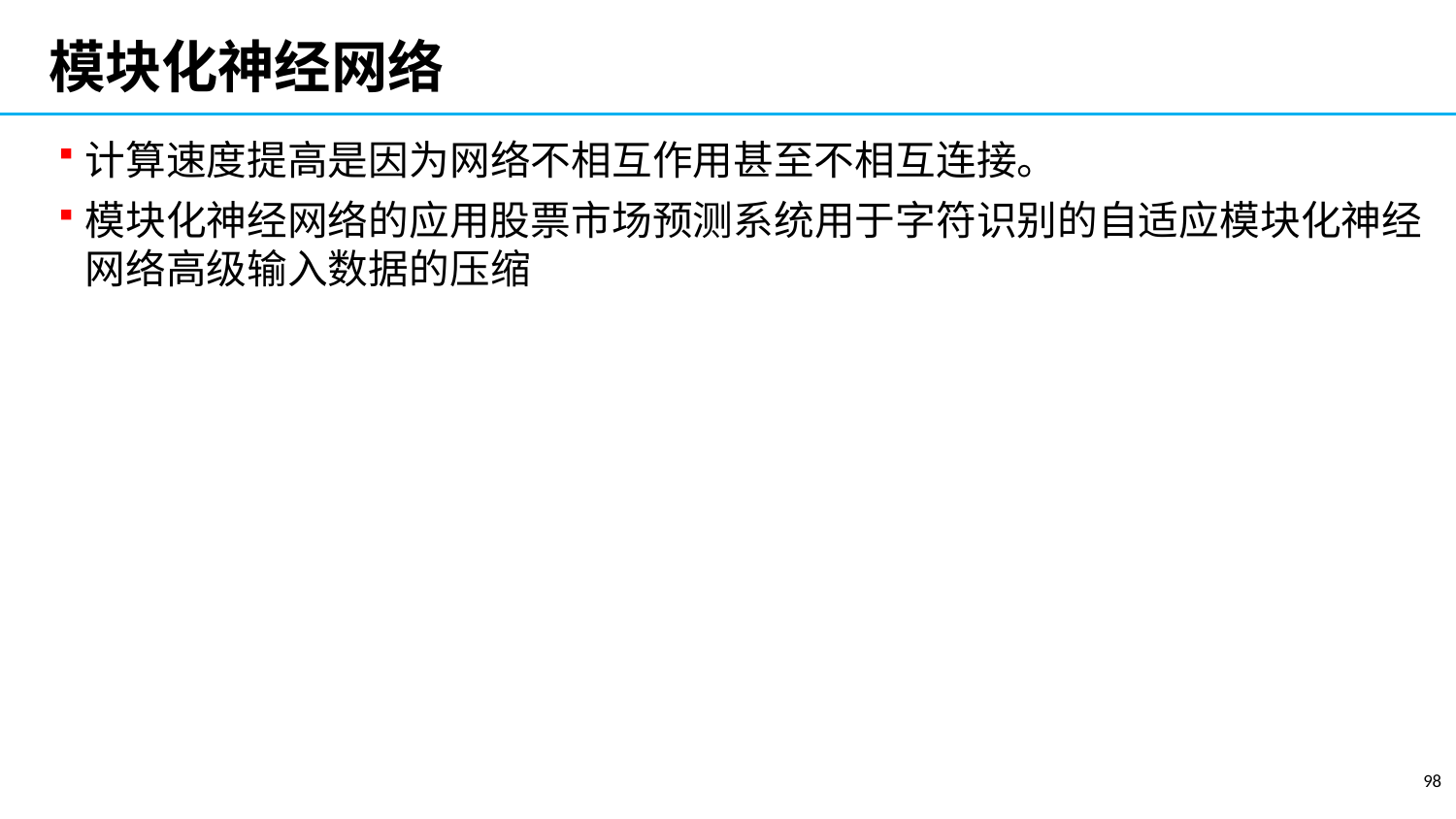

# 模块化神经网络

计算速度提高是因为网络不相互作用甚至不相互连接。
模块化神经网络的应用股票市场预测系统用于字符识别的自适应模块化神经网络高级输入数据的压缩
98